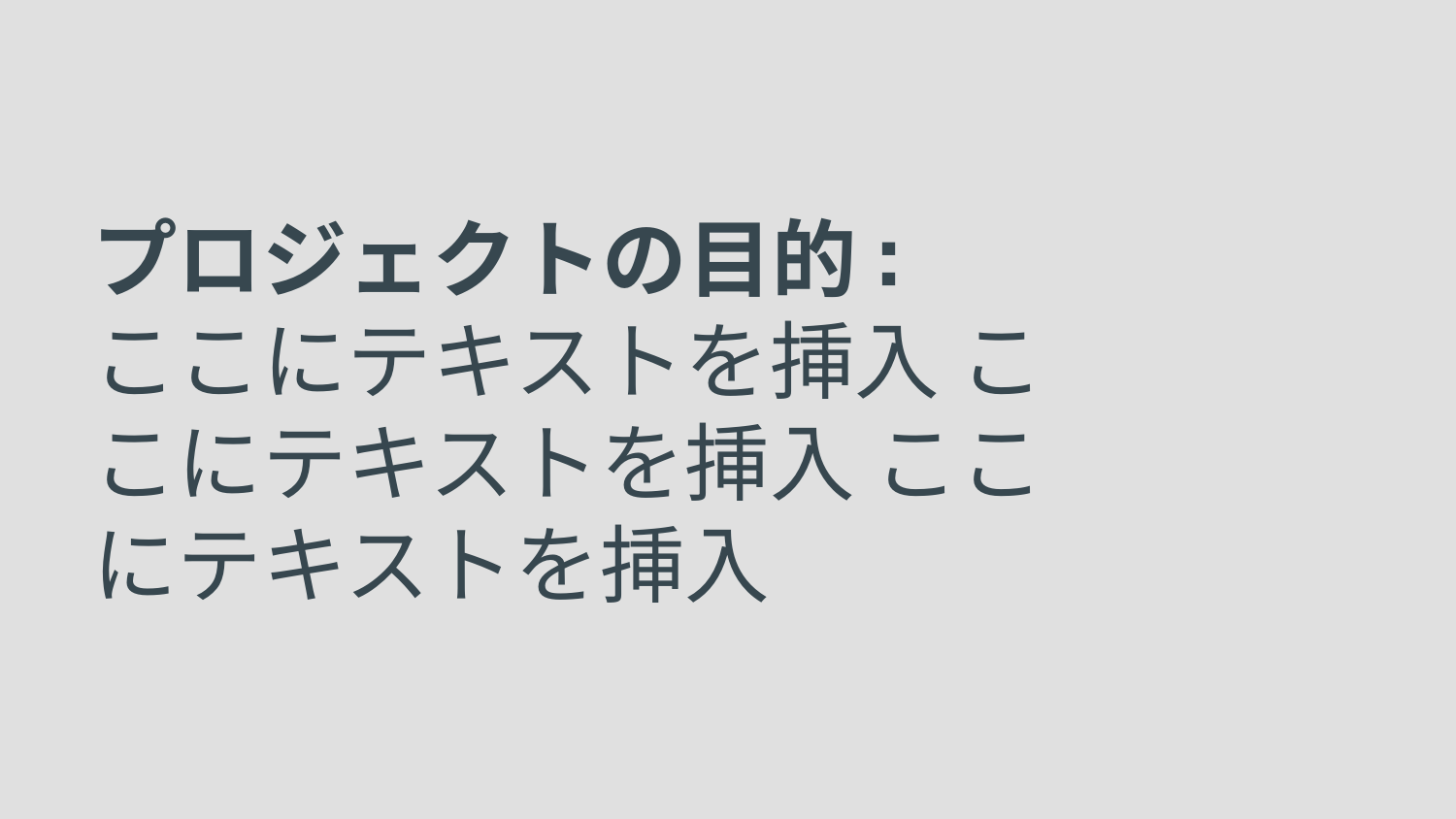

# プロジェクトの目的:
ここにテキストを挿入 ここにテキストを挿入 ここにテキストを挿入